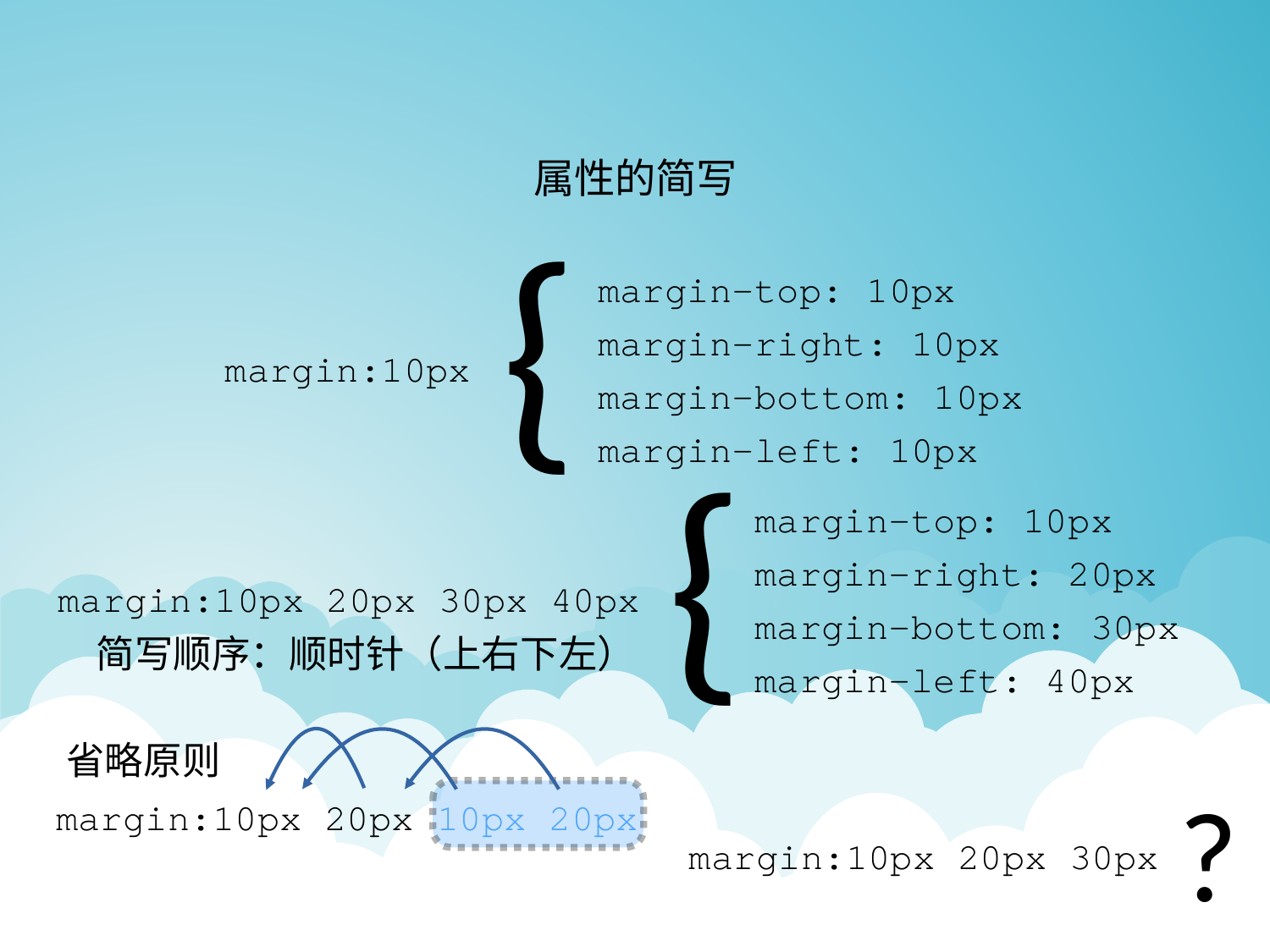

属性的简写
{
margin-top: 10px
margin-right: 10px
margin-bottom: 10px
margin-left: 10px
margin:10px
{
margin-top: 10px
margin-right: 20px
margin-bottom: 30px
margin-left: 40px
margin:10px 20px 30px 40px
简写顺序：顺时针（上右下左）

省略原则
?
margin:10px 20px 10px 20px

margin:10px 20px 30px